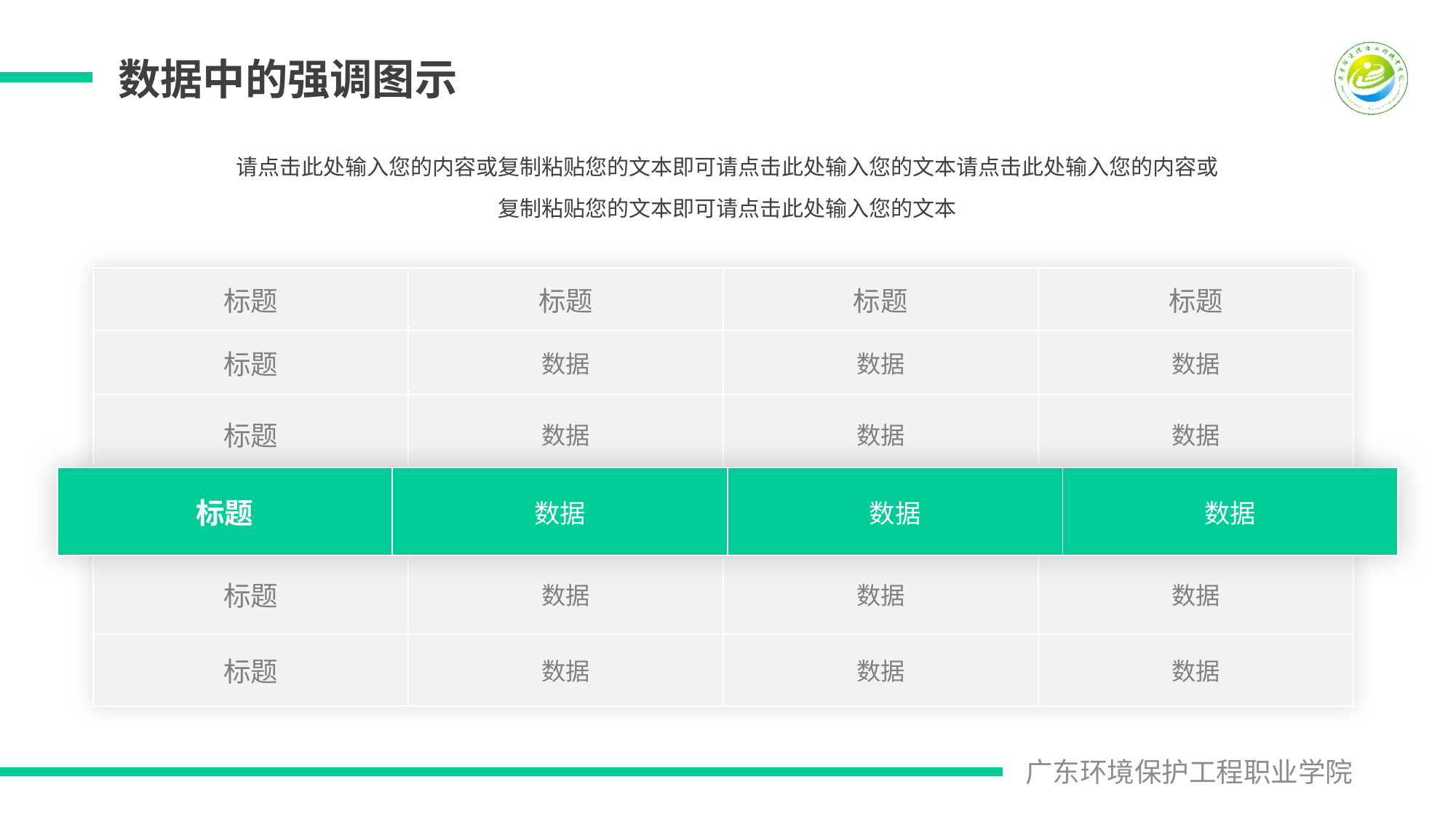

数据中的强调图示
请点击此处输入您的内容或复制粘贴您的文本即可请点击此处输入您的文本请点击此处输入您的内容或复制粘贴您的文本即可请点击此处输入您的文本
| 标题 | 标题 | 标题 | 标题 |
| --- | --- | --- | --- |
| 标题 | 数据 | 数据 | 数据 |
| 标题 | 数据 | 数据 | 数据 |
| 标题 | 数据 | 数据 | 数据 |
| 标题 | 数据 | 数据 | 数据 |
| 标题 | 数据 | 数据 | 数据 |
| 标题 | 数据 | 数据 | 数据 |
| --- | --- | --- | --- |